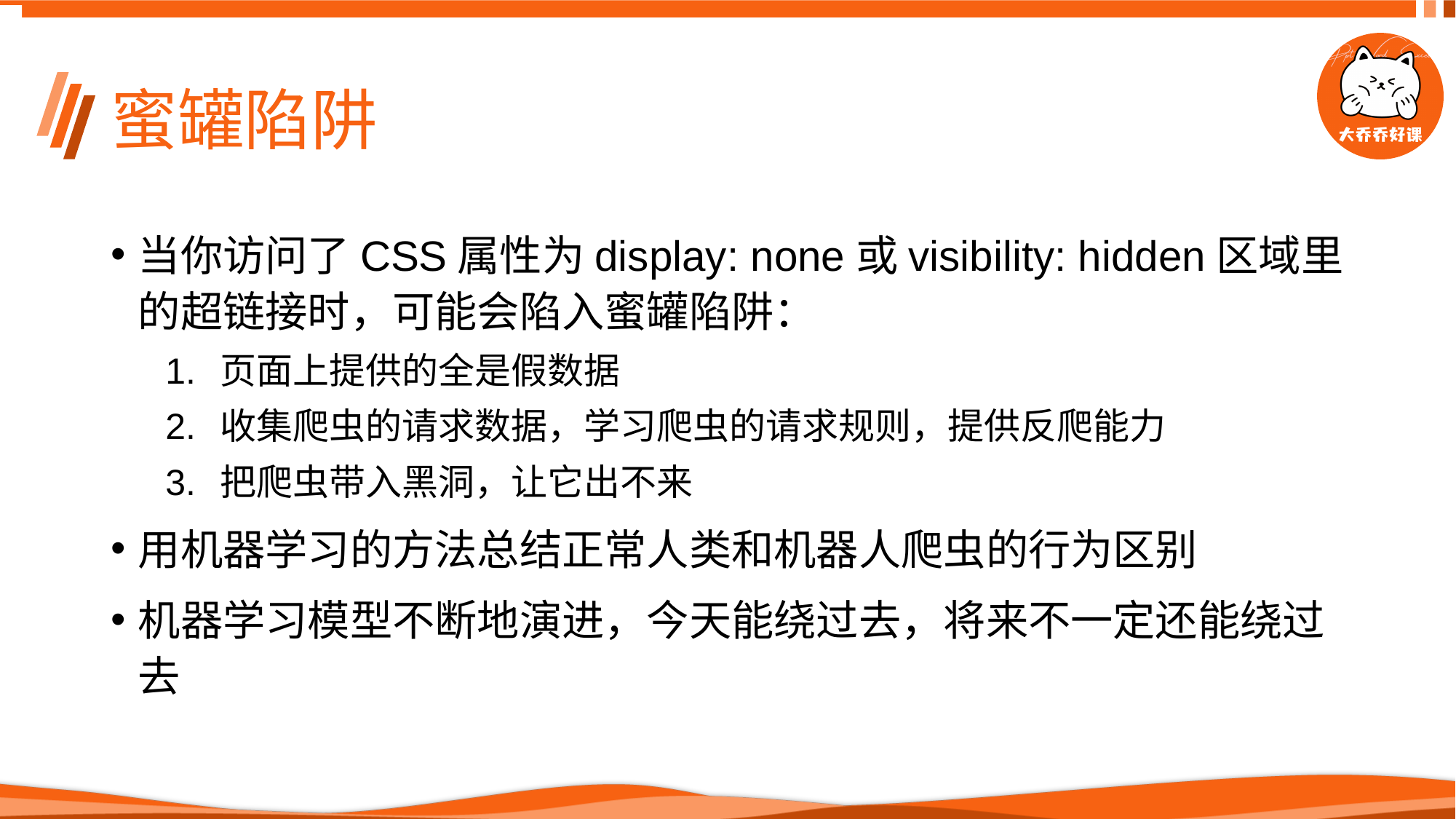

# 蜜罐陷阱
当你访问了CSS属性为display: none或visibility: hidden区域里的超链接时，可能会陷入蜜罐陷阱：
页面上提供的全是假数据
收集爬虫的请求数据，学习爬虫的请求规则，提供反爬能力
把爬虫带入黑洞，让它出不来
用机器学习的方法总结正常人类和机器人爬虫的行为区别
机器学习模型不断地演进，今天能绕过去，将来不一定还能绕过去